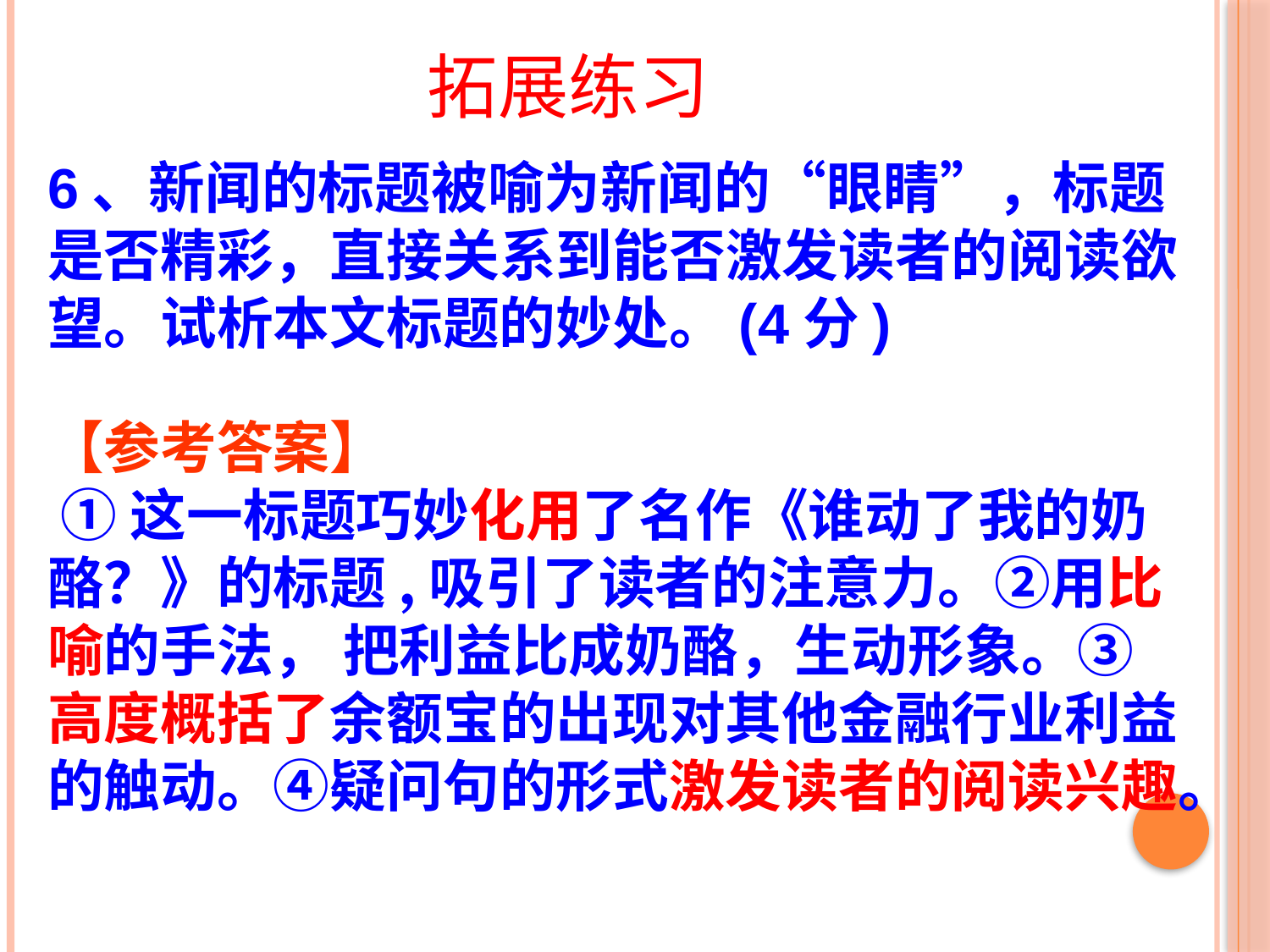

拓展练习
6、新闻的标题被喻为新闻的“眼睛”，标题是否精彩，直接关系到能否激发读者的阅读欲望。试析本文标题的妙处。(4分)
【参考答案】
 ①这一标题巧妙化用了名作《谁动了我的奶酪？》的标题,吸引了读者的注意力。②用比喻的手法， 把利益比成奶酪，生动形象。③ 高度概括了余额宝的出现对其他金融行业利益的触动。④疑问句的形式激发读者的阅读兴趣。